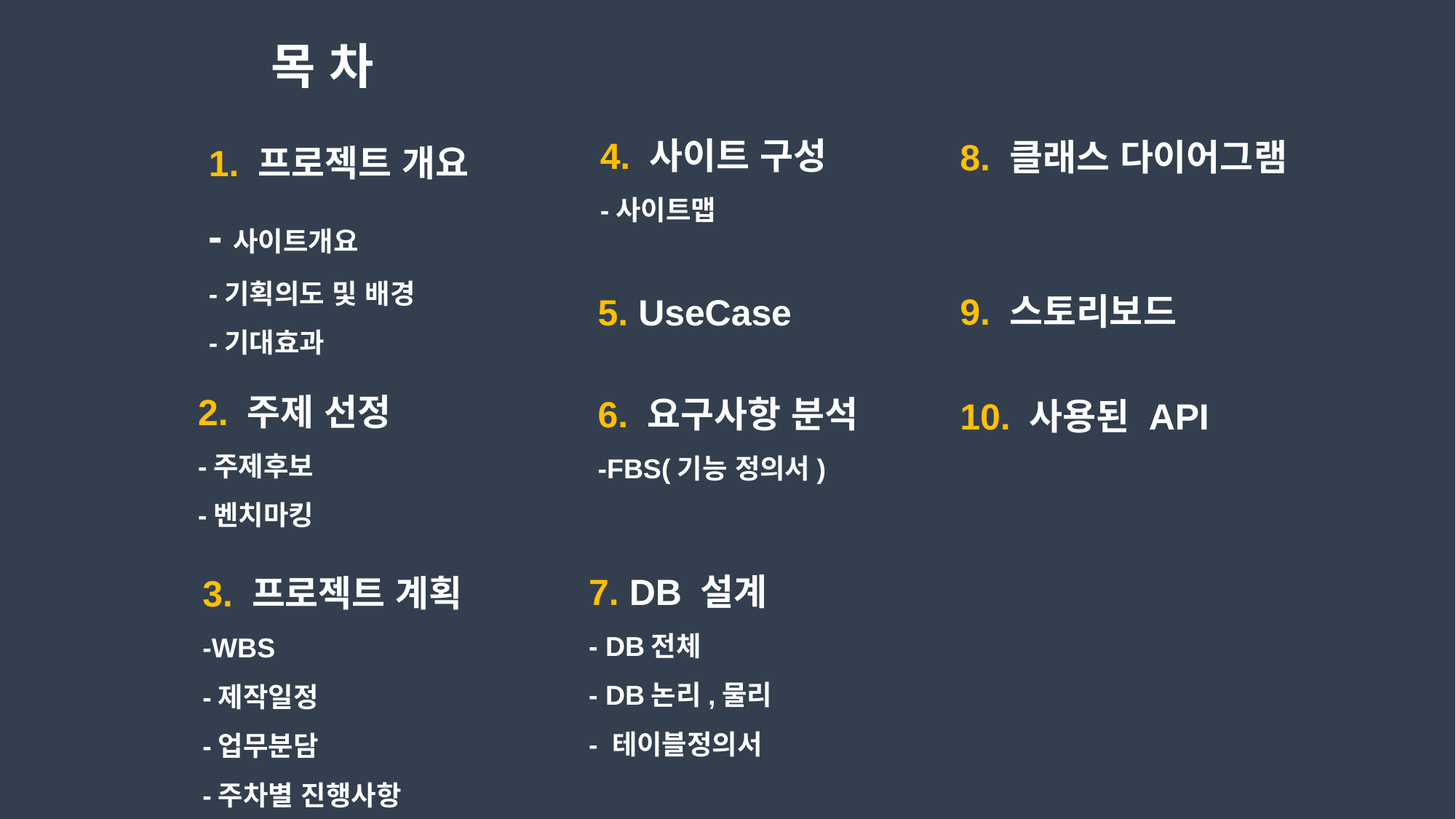

목 차
4. 사이트 구성
-사이트맵
8. 클래스 다이어그램
1. 프로젝트 개요
-사이트개요
-기획의도 및 배경
-기대효과
9. 스토리보드
5. UseCase
2. 주제 선정
-주제후보
-벤치마킹
6. 요구사항 분석
-FBS(기능 정의서)
10. 사용된 API
7. DB 설계
- DB전체
- DB논리,물리
- 테이블정의서
3. 프로젝트 계획
-WBS
-제작일정
-업무분담
-주차별 진행사항